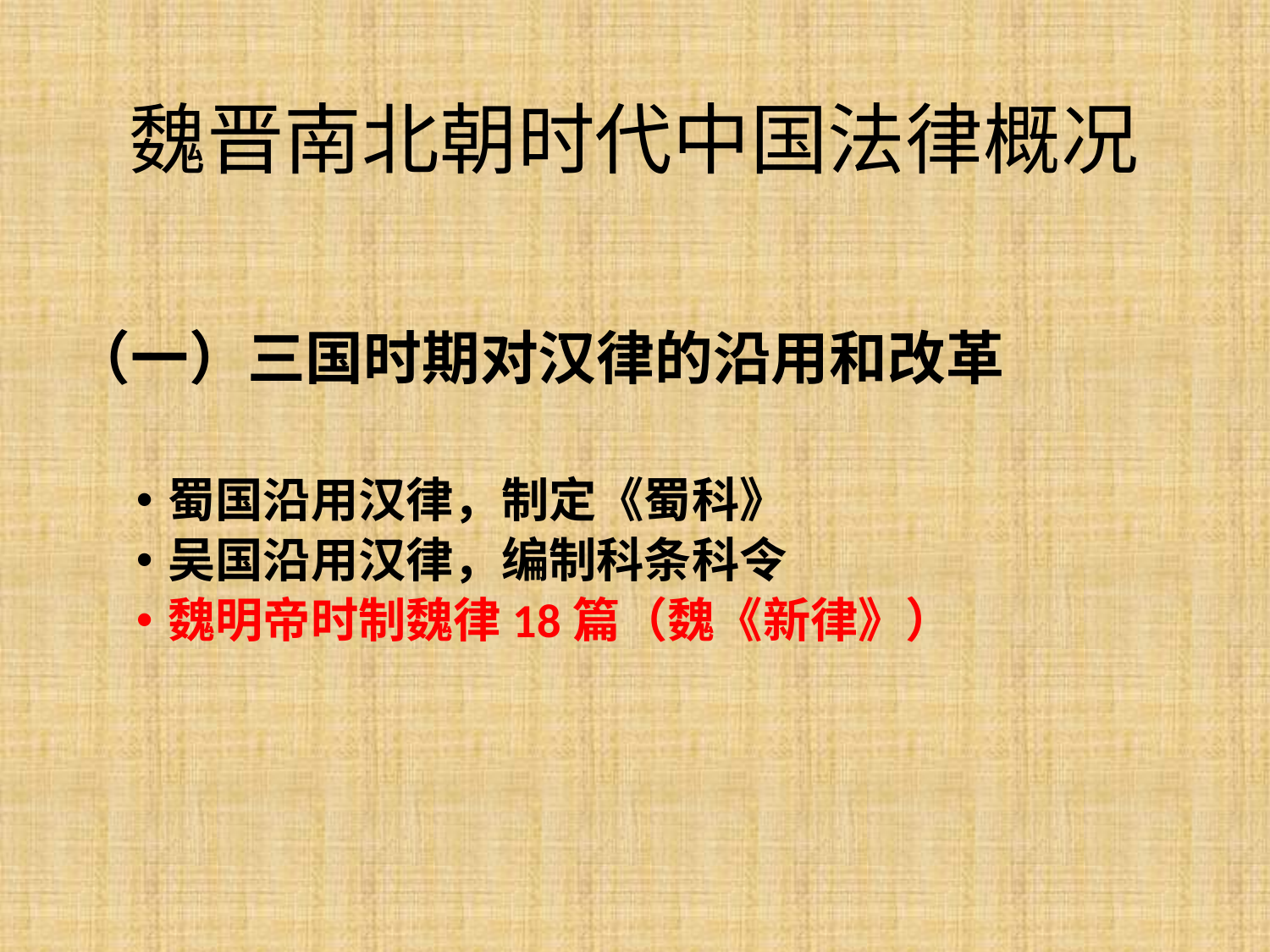

# 魏晋南北朝时代中国法律概况
（一）三国时期对汉律的沿用和改革

蜀国沿用汉律，制定《蜀科》
吴国沿用汉律，编制科条科令
魏明帝时制魏律18篇（魏《新律》）